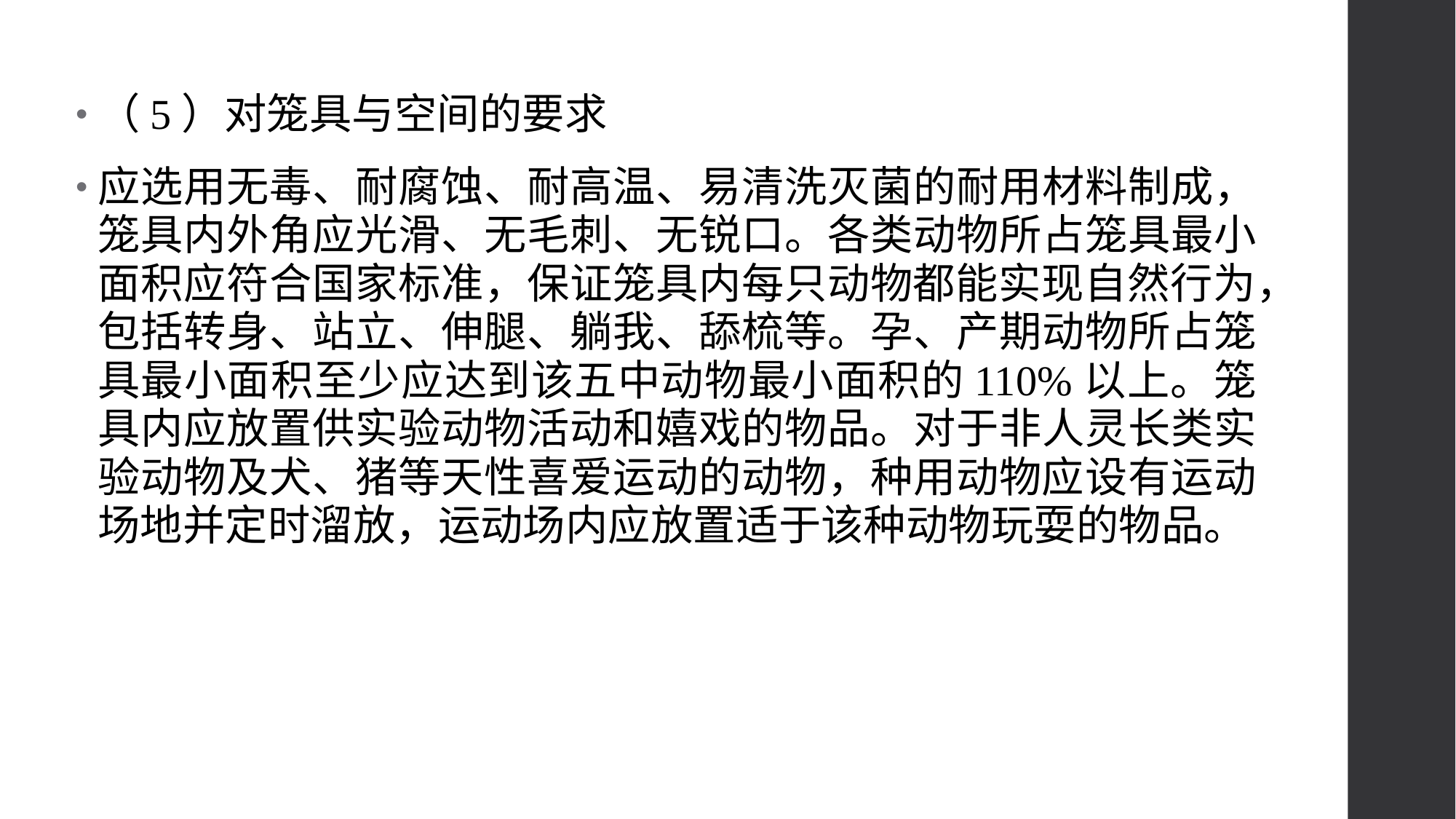

（5）对笼具与空间的要求
应选用无毒、耐腐蚀、耐高温、易清洗灭菌的耐用材料制成，笼具内外角应光滑、无毛刺、无锐口。各类动物所占笼具最小面积应符合国家标准，保证笼具内每只动物都能实现自然行为，包括转身、站立、伸腿、躺我、舔梳等。孕、产期动物所占笼具最小面积至少应达到该五中动物最小面积的110%以上。笼具内应放置供实验动物活动和嬉戏的物品。对于非人灵长类实验动物及犬、猪等天性喜爱运动的动物，种用动物应设有运动场地并定时溜放，运动场内应放置适于该种动物玩耍的物品。